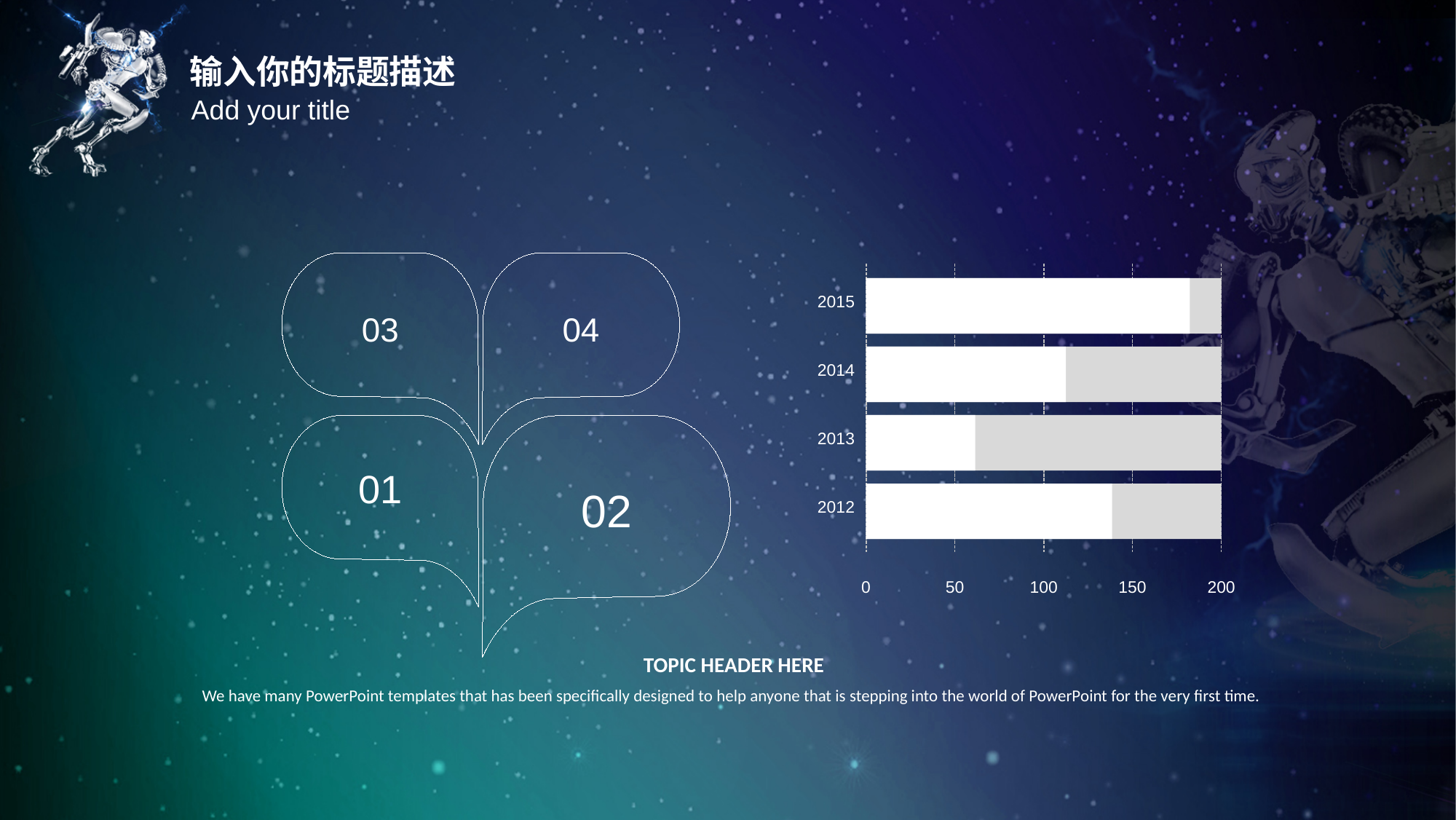

输入你的标题描述
Add your title
03

04

01

02

2015

2014

2013

2012
0
50
100
150
200
TOPIC HEADER HERE
We have many PowerPoint templates that has been specifically designed to help anyone that is stepping into the world of PowerPoint for the very first time.